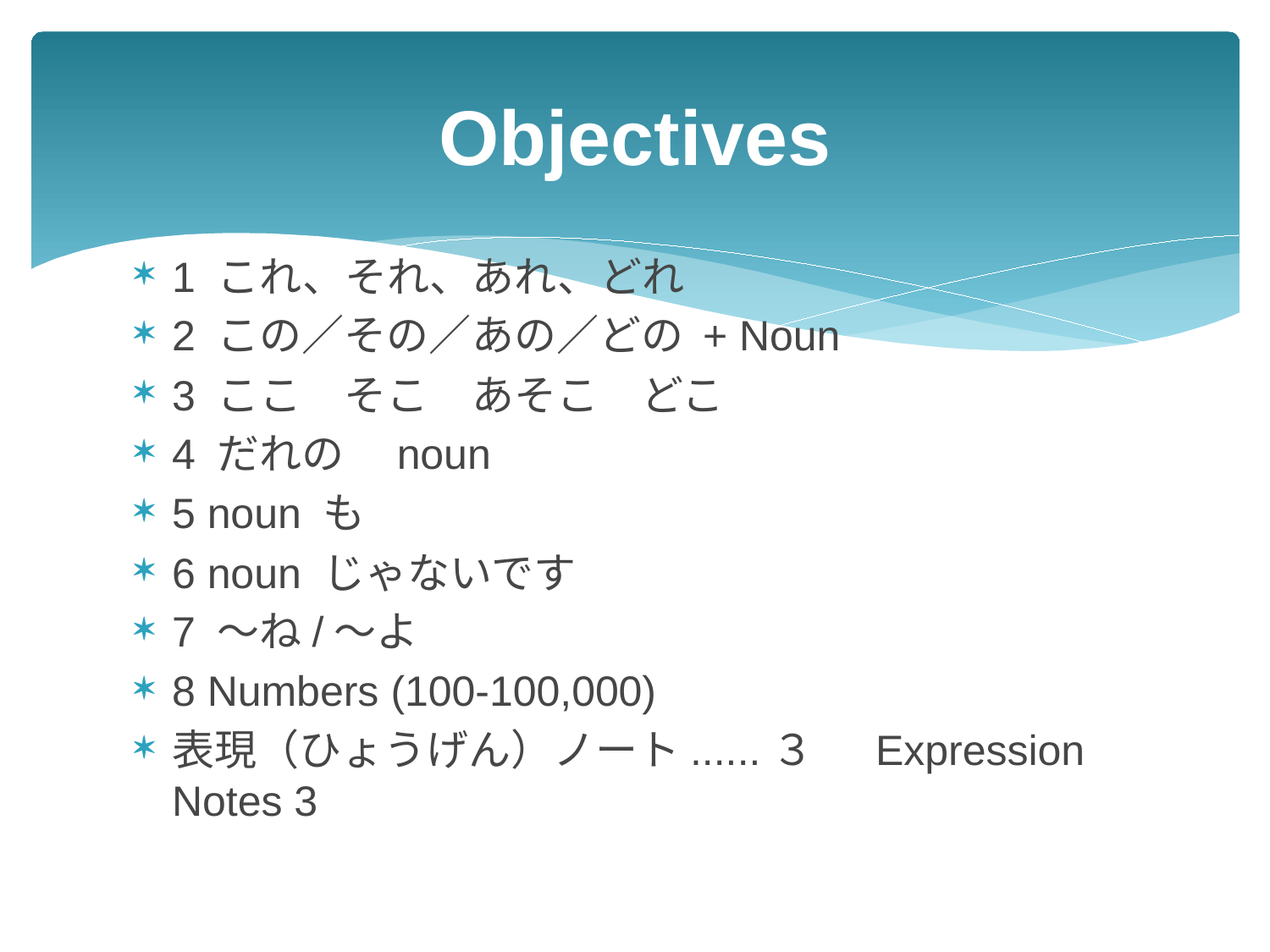

# Objectives
1 これ、それ、あれ、どれ
2 この／その／あの／どの + Noun
3 ここ　そこ　あそこ　どこ
4 だれの　noun
5 noun も
6 noun じゃないです
7 ～ね/～よ
8 Numbers (100-100,000)
表現（ひょうげん）ノート......３　 Expression Notes 3